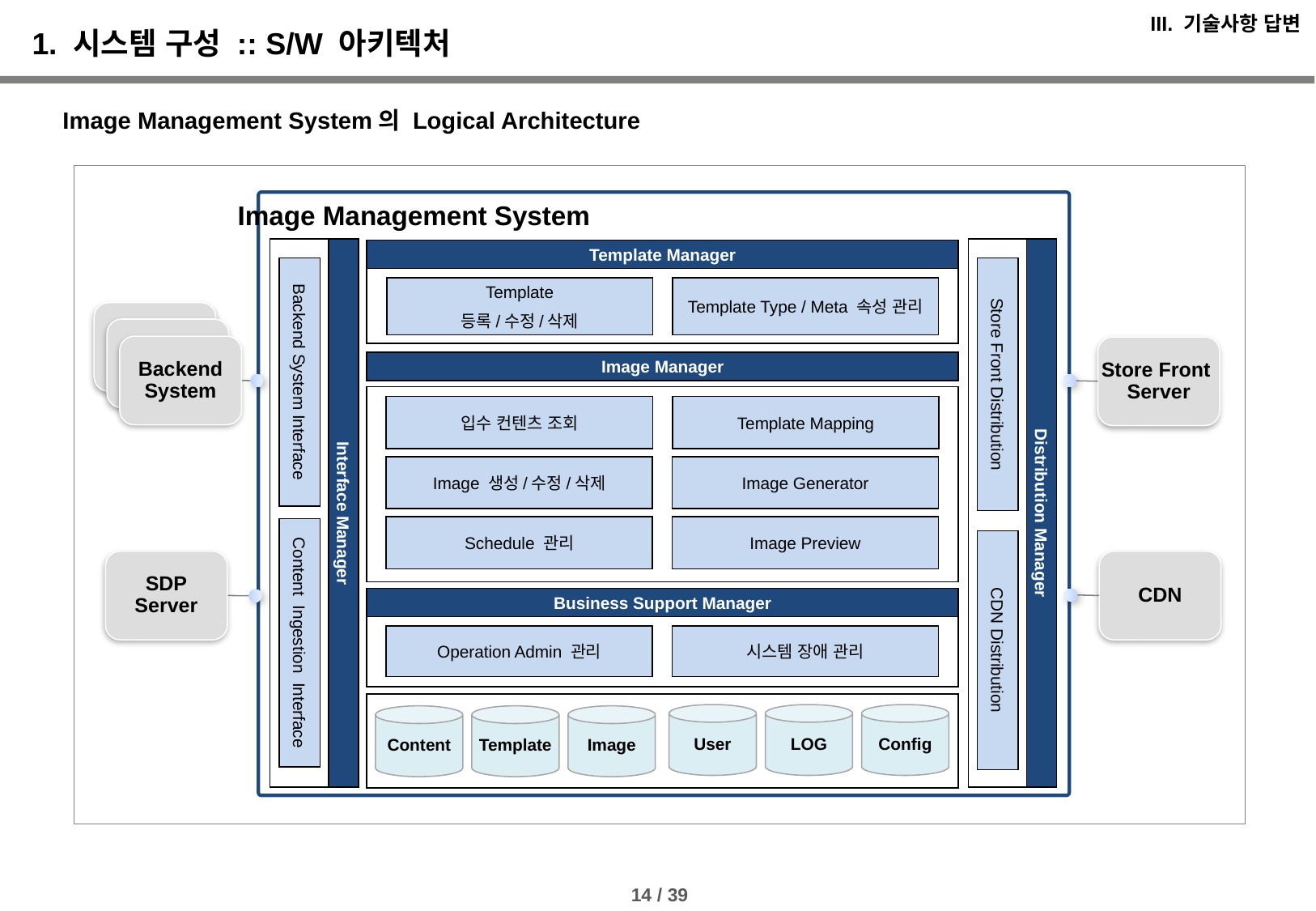

III. 기술사항 답변
# 1. 시스템 구성 :: S/W 아키텍처
Image Management System의 Logical Architecture

Image Management System

Interface Manager

Distribution Manager
Template Manager
Backend System Interface
Store Front Distribution

Template
등록/수정/삭제
Template Type / Meta 속성 관리
Backend
System
Backend
System
Backend
System
Store Front
Server
Image Manager

입수 컨텐츠 조회
Template Mapping
Image 생성/수정/삭제
Image Generator
Schedule 관리
Image Preview
Content  Ingestion  Interface
CDN Distribution
SDP
Server
CDN

Business Support Manager

Operation Admin 관리
시스템 장애 관리

User
LOG
Config
Content
Template
Image